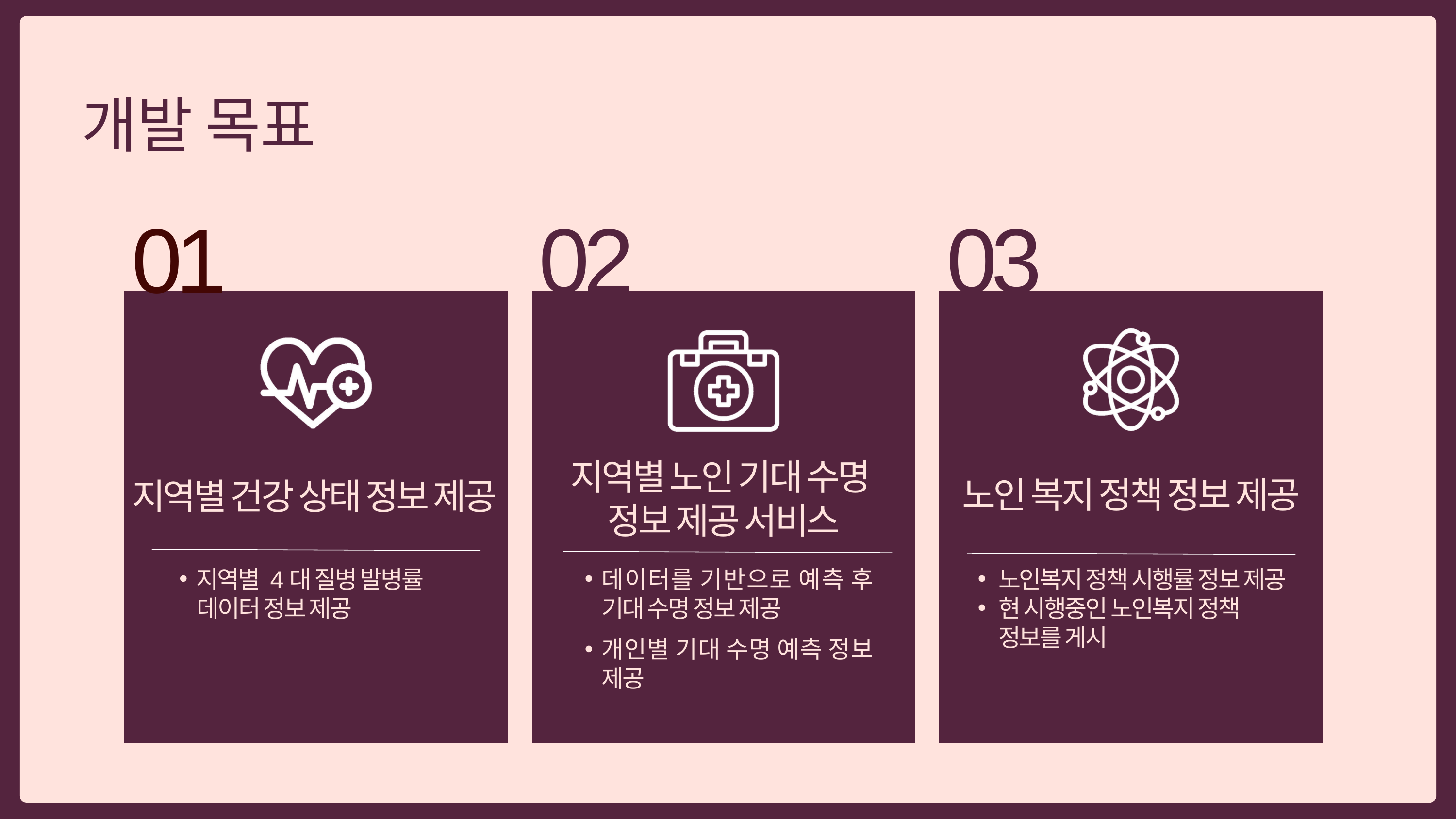

개발 목표
02
03
01

지역별 노인 기대 수명
정보 제공 서비스
노인 복지 정책 정보 제공
지역별 건강 상태 정보 제공

지역별 4대 질병 발병률
       데이터 정보 제공

데이터를 기반으로 예측 후 기대 수명 정보 제공
노인복지 정책 시행률 정보 제공
현 시행중인 노인복지 정책 정보를 게시

개인별 기대 수명 예측 정보 제공